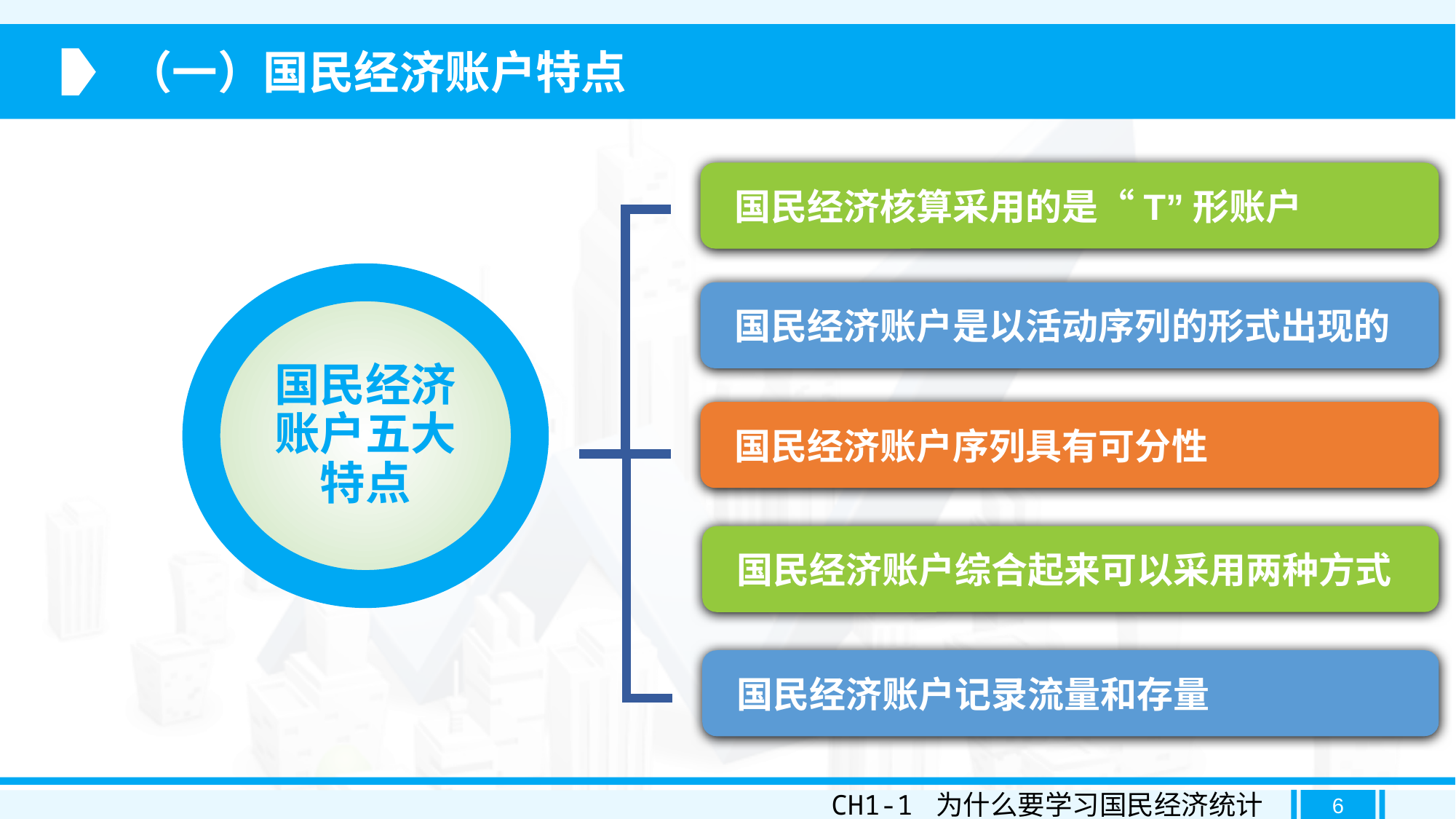

（一）国民经济账户特点

  国民经济核算采用的是“T”形账户

国民经济账户五大特点
  国民经济账户是以活动序列的形式出现的
  国民经济账户序列具有可分性
  国民经济账户综合起来可以采用两种方式
  国民经济账户记录流量和存量
CH1-1 为什么要学习国民经济统计学
6